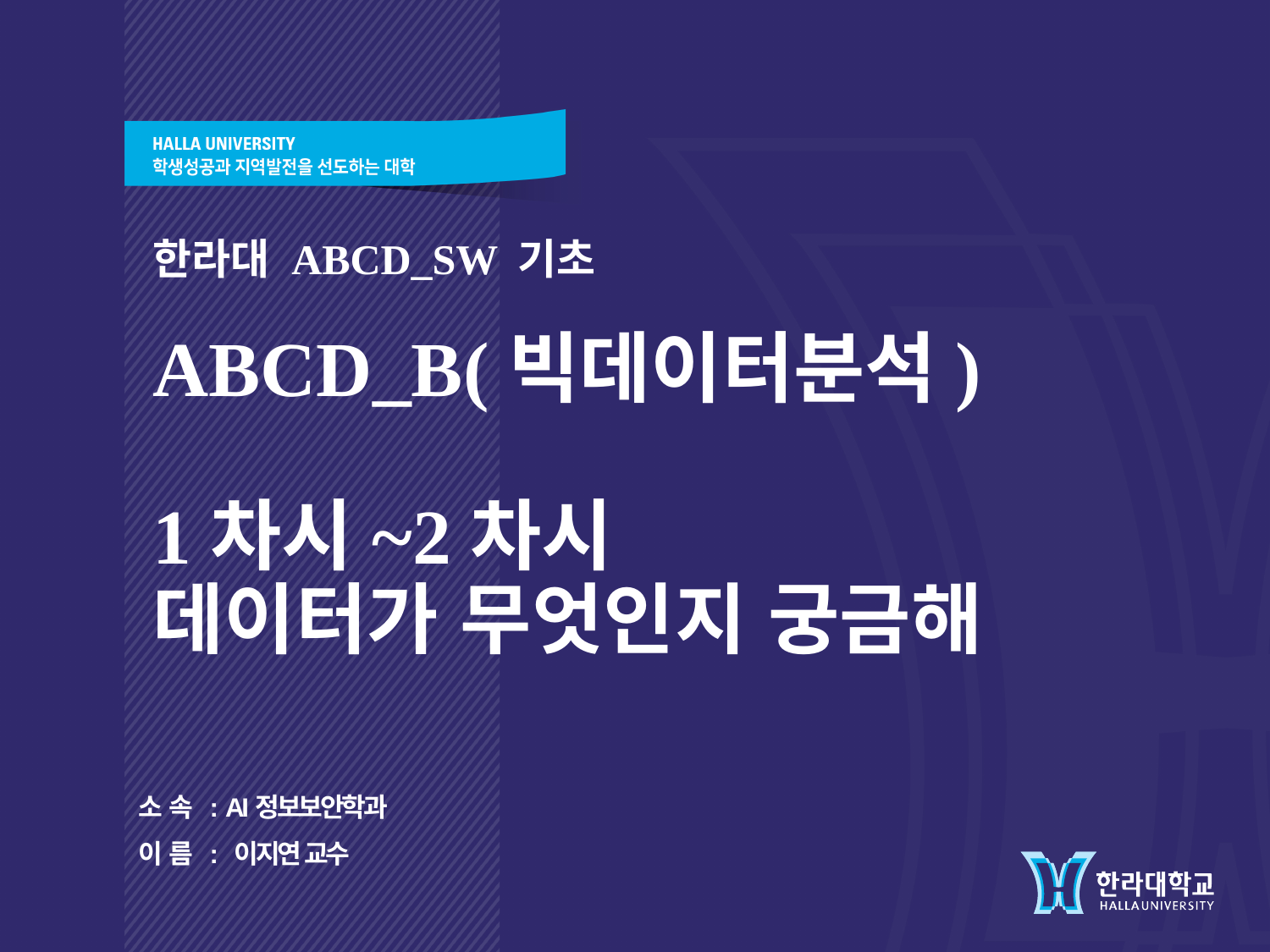

한라대 ABCD_SW 기초

ABCD_B(빅데이터분석)

1차시~2차시
데이터가 무엇인지 궁금해
소  속  :  AI정보보안학과
이  름  :  이지연 교수